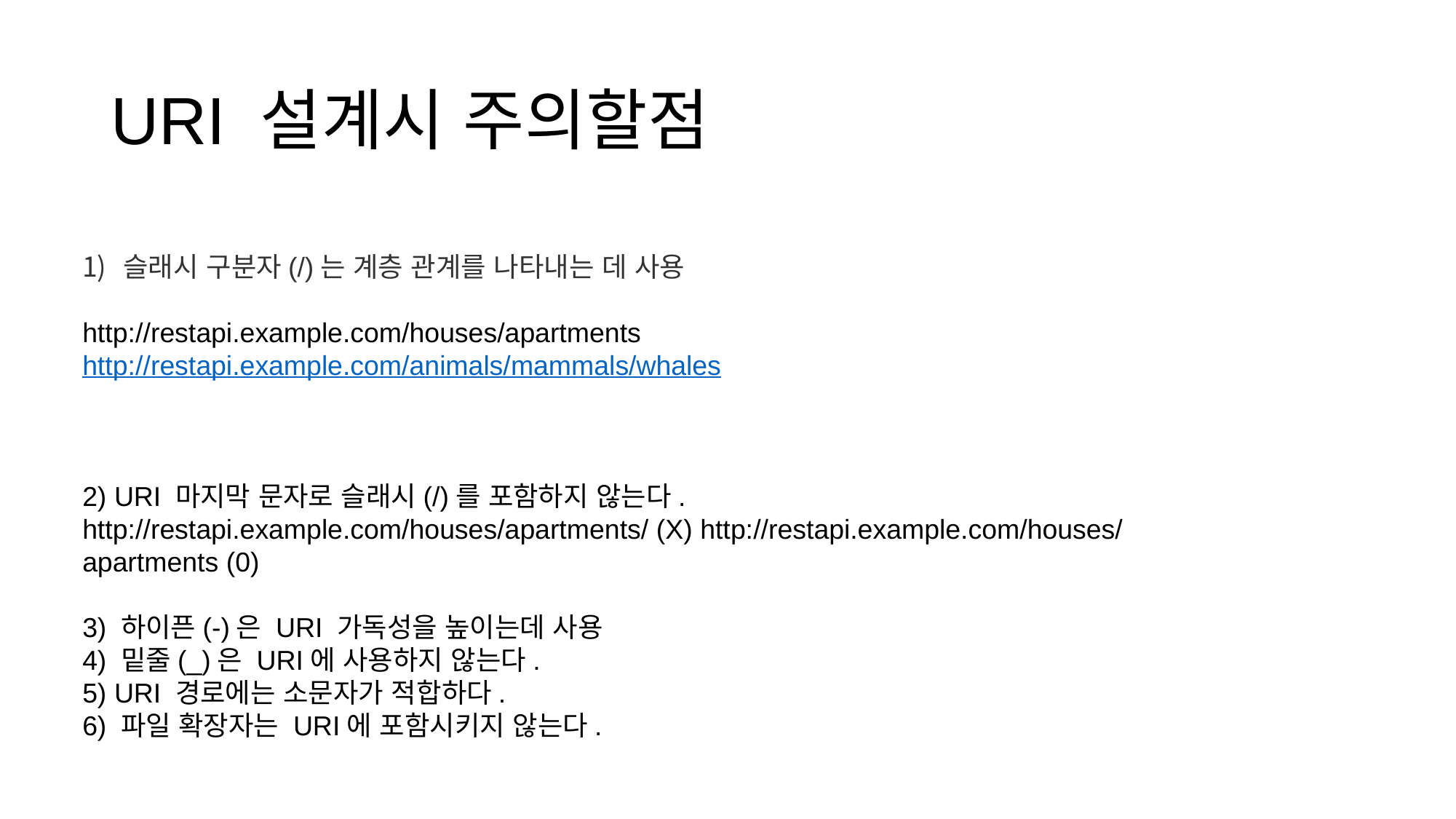

# URI 설계시 주의할점
슬래시 구분자(/)는 계층 관계를 나타내는 데 사용

http://restapi.example.com/houses/apartments http://restapi.example.com/animals/mammals/whales

2) URI 마지막 문자로 슬래시(/)를 포함하지 않는다.
http://restapi.example.com/houses/apartments/ (X) http://restapi.example.com/houses/apartments (0)

3) 하이픈(-)은 URI 가독성을 높이는데 사용
4) 밑줄(_)은 URI에 사용하지 않는다.
5) URI 경로에는 소문자가 적합하다.
6) 파일 확장자는 URI에 포함시키지 않는다.